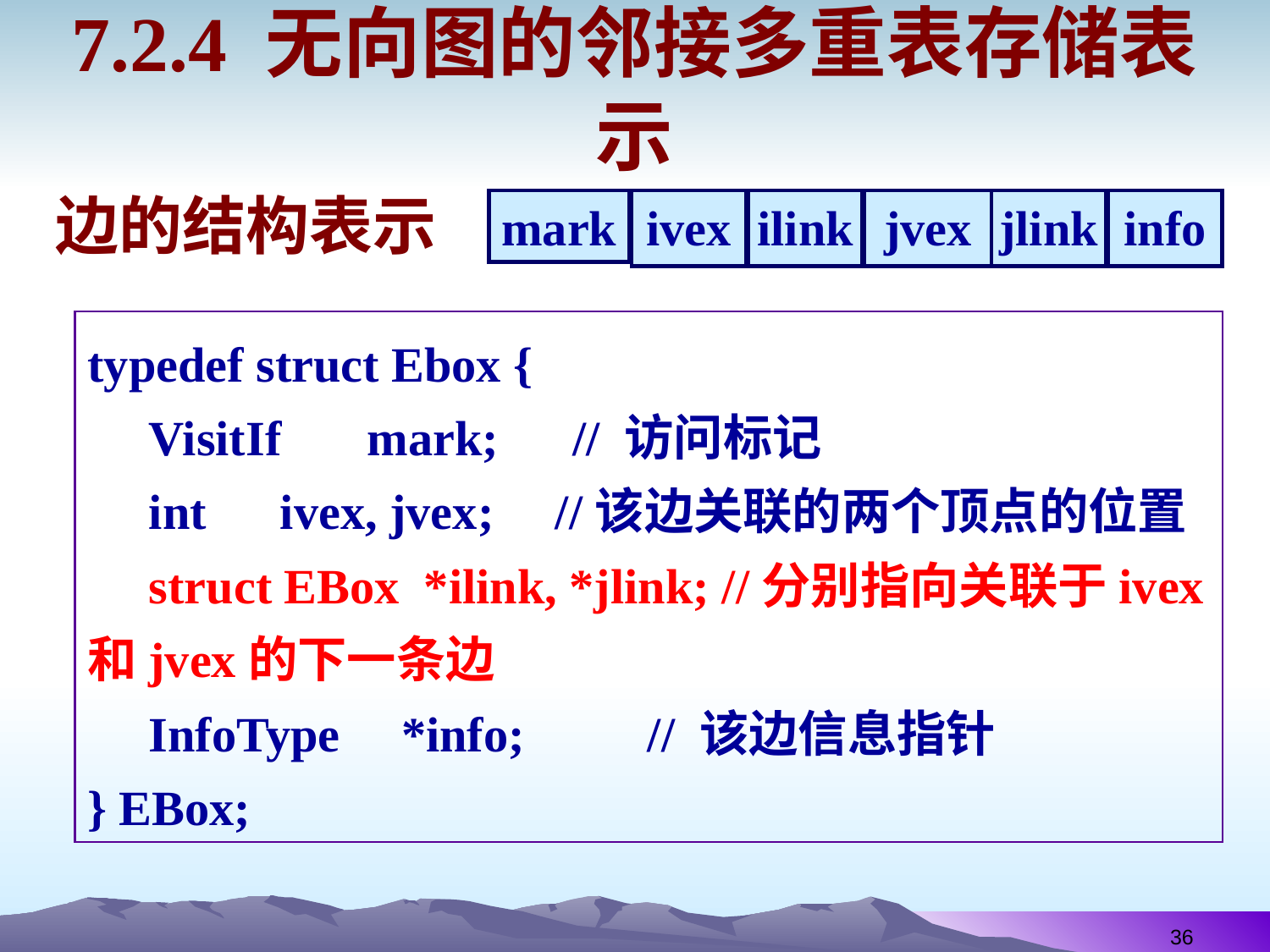

# 7.2.4 无向图的邻接多重表存储表示
边的结构表示
mark
ivex
ilink
jvex
jlink
info
typedef struct Ebox {
     VisitIf       mark;      // 访问标记
     int      ivex, jvex;     //该边关联的两个顶点的位置
     struct EBox  *ilink, *jlink; //分别指向关联于ivex和jvex的下一条边
     InfoType     *info;          // 该边信息指针
} EBox;
36